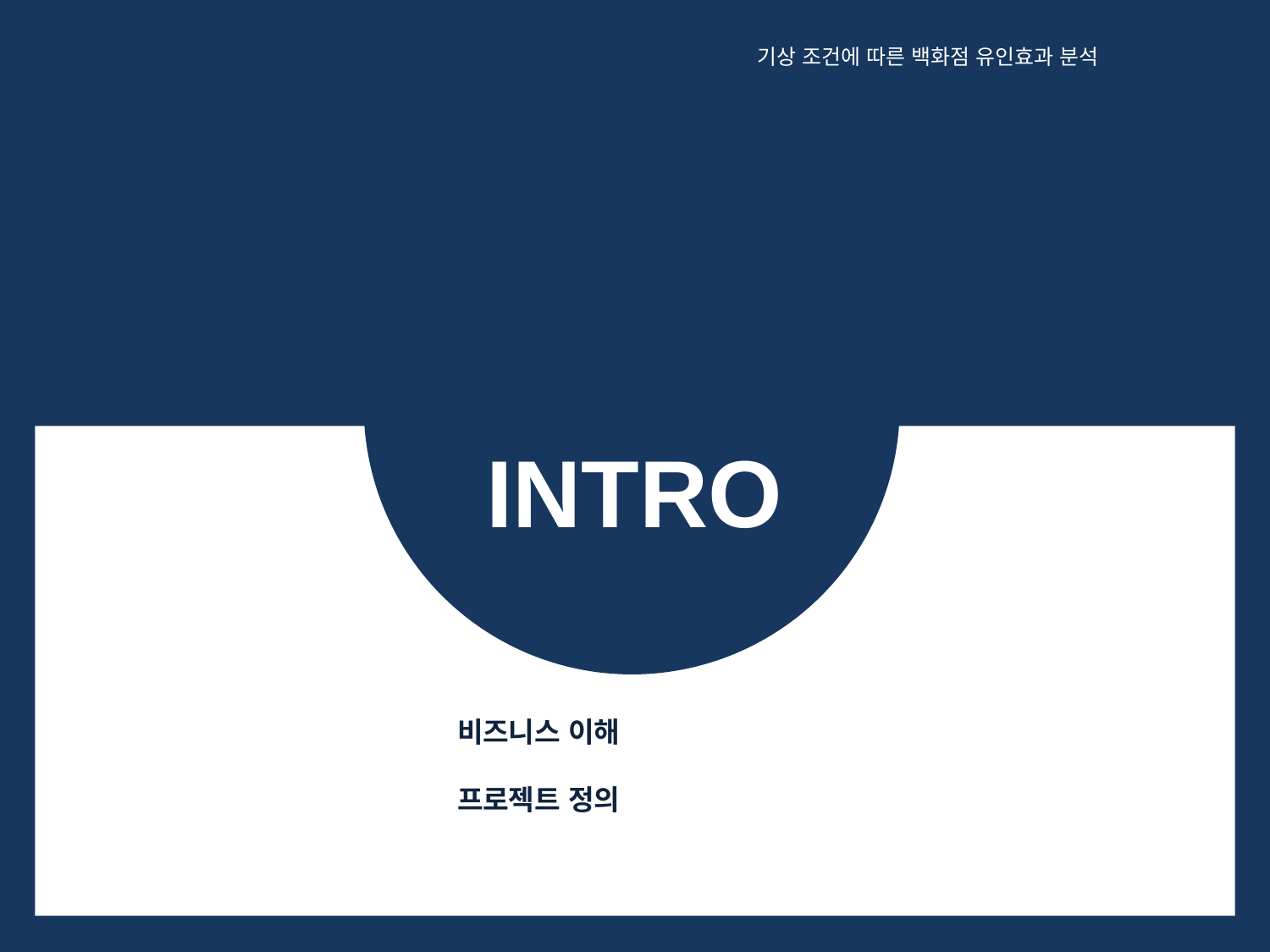

기상 조건에 따른 백화점 유인효과 분석

INTRO
비즈니스 이해
프로젝트 정의